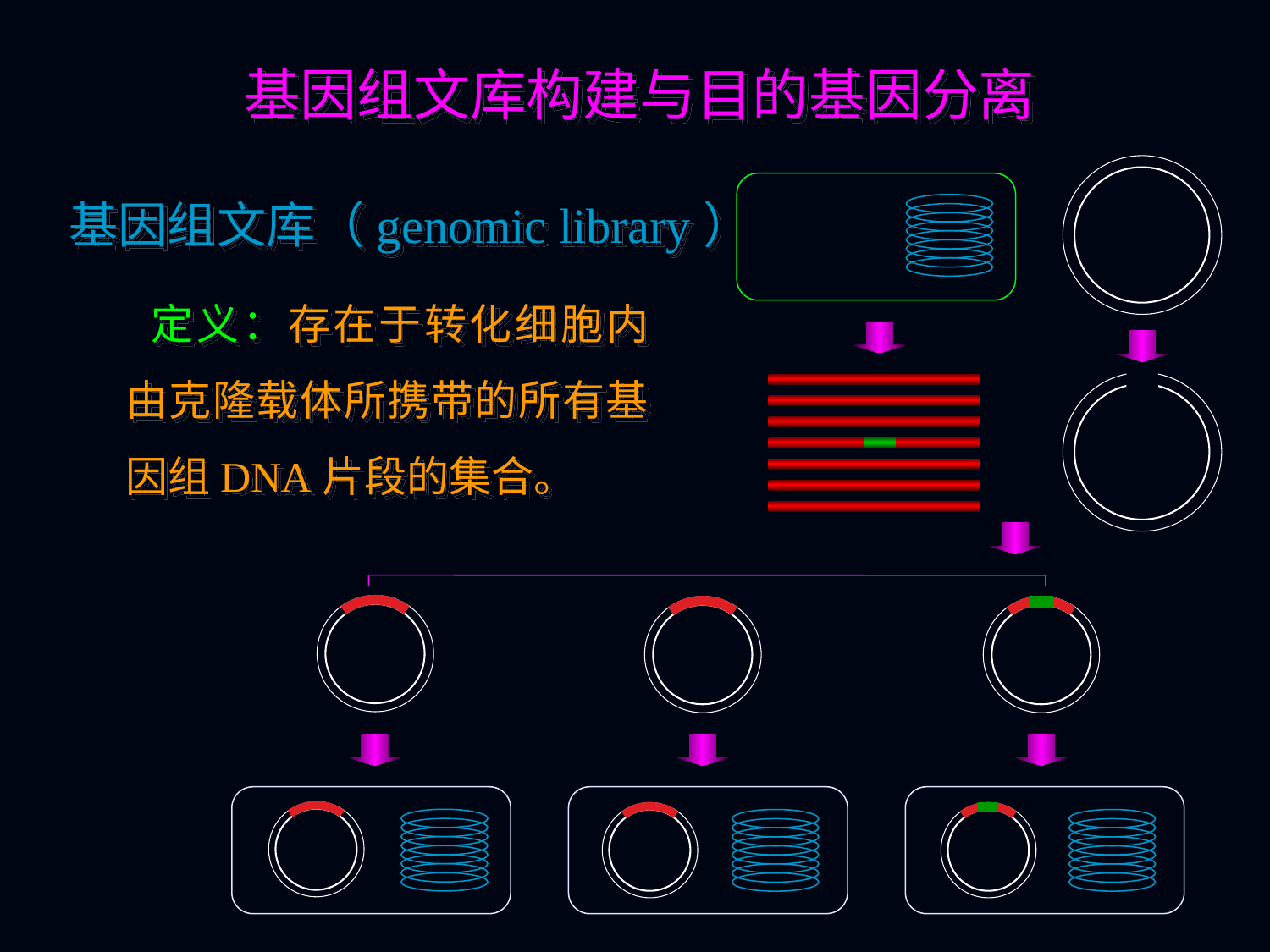

基因组文库构建与目的基因分离

基因组文库（genomic library）

 定义：存在于转化细胞内由克隆载体所携带的所有基因组DNA片段的集合。